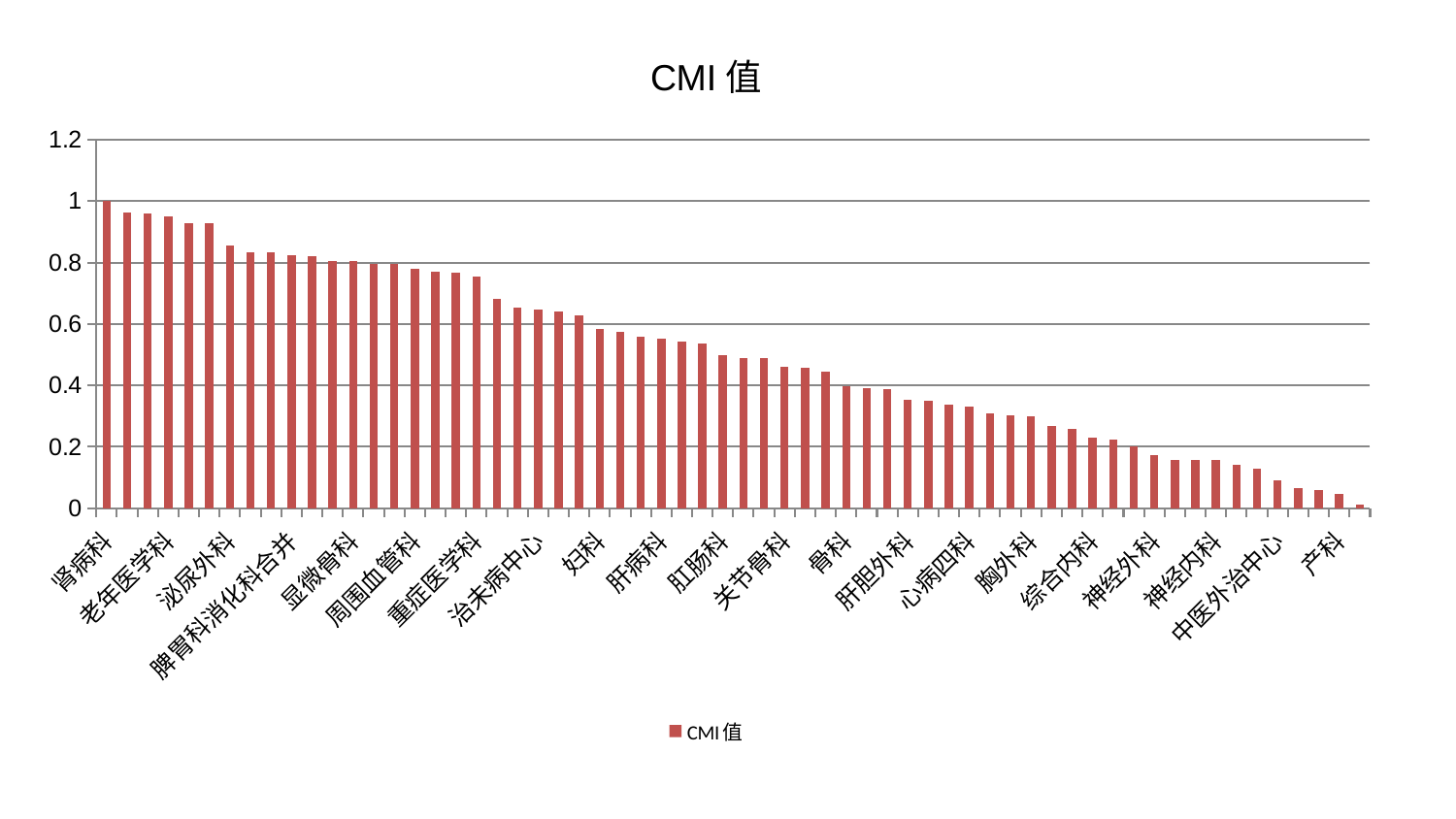

### Chart: CMI值

| Category | CMI值 |
|---|---|
| 肾病科 | 0.999959176914822 |
| 微创骨科 | 0.9629543480273384 |
| 皮肤科 | 0.9605245308708916 |
| 老年医学科 | 0.949236754234438 |
| 心病三科 | 0.9292987460738542 |
| 儿科 | 0.9290172867882731 |
| 泌尿外科 | 0.8544966732601962 |
| 东区重症医学科 | 0.8344429978584449 |
| 中医经典科 | 0.8330873451530285 |
| 脾胃科消化科合并 | 0.8233256644890437 |
| 西区重症医学科 | 0.8204601112717793 |
| 东区肾病科 | 0.8052584360362987 |
| 显微骨科 | 0.8043096995705834 |
| 消化内科 | 0.7962792587203706 |
| 耳鼻喉科 | 0.7944217477195703 |
| 周围血管科 | 0.7799456474385538 |
| 运动损伤骨科 | 0.7705203298107526 |
| 脑病二科 | 0.7680828524966548 |
| 重症医学科 | 0.7544748344238261 |
| 妇科妇二科合并 | 0.6810139504385235 |
| 医院 | 0.6523466788516832 |
| 治未病中心 | 0.6454470526407257 |
| 普通外科 | 0.6413880814340744 |
| 脊柱骨科 | 0.6269209302242067 |
| 妇科 | 0.5837586345028953 |
| 内分泌科 | 0.5759502385575792 |
| 脑病一科 | 0.5578321747050818 |
| 肝病科 | 0.5537744414130277 |
| 康复科 | 0.5420747967410089 |
| 眼科 | 0.5368094472164431 |
| 肛肠科 | 0.4991195540815434 |
| 风湿病科 | 0.4892431051122559 |
| 身心医学科 | 0.48794478359763893 |
| 关节骨科 | 0.4610994871208107 |
| 肾脏内科 | 0.4562543229093763 |
| 心病一科 | 0.44473197588845115 |
| 骨科 | 0.39835845983575724 |
| 口腔科 | 0.39166878955990336 |
| 美容皮肤科 | 0.38695024686423674 |
| 肝胆外科 | 0.35227320119175154 |
| 男科 | 0.35100160762813903 |
| 推拿科 | 0.3366240898456505 |
| 心病四科 | 0.3312122724915161 |
| 心血管内科 | 0.3081213399434475 |
| 肿瘤内科 | 0.3015725504354223 |
| 胸外科 | 0.300692355836947 |
| 小儿推拿科 | 0.2683790538670263 |
| 心病二科 | 0.25843612310881414 |
| 综合内科 | 0.23120419018339522 |
| 小儿骨科 | 0.22361356093529516 |
| 血液科 | 0.20186297329532632 |
| 神经外科 | 0.1739688801729391 |
| 脑病三科 | 0.15851423814622656 |
| 脾胃病科 | 0.15786540531309567 |
| 神经内科 | 0.15666821542959464 |
| 创伤骨科 | 0.14172418028389 |
| 乳腺甲状腺外科 | 0.12829185314815006 |
| 中医外治中心 | 0.0916606873541237 |
| 针灸科 | 0.0645179976340009 |
| 呼吸内科 | 0.059290384970627 |
| 产科 | 0.04613276709093972 |
| 妇二科 | 0.010707211707837283 |
156